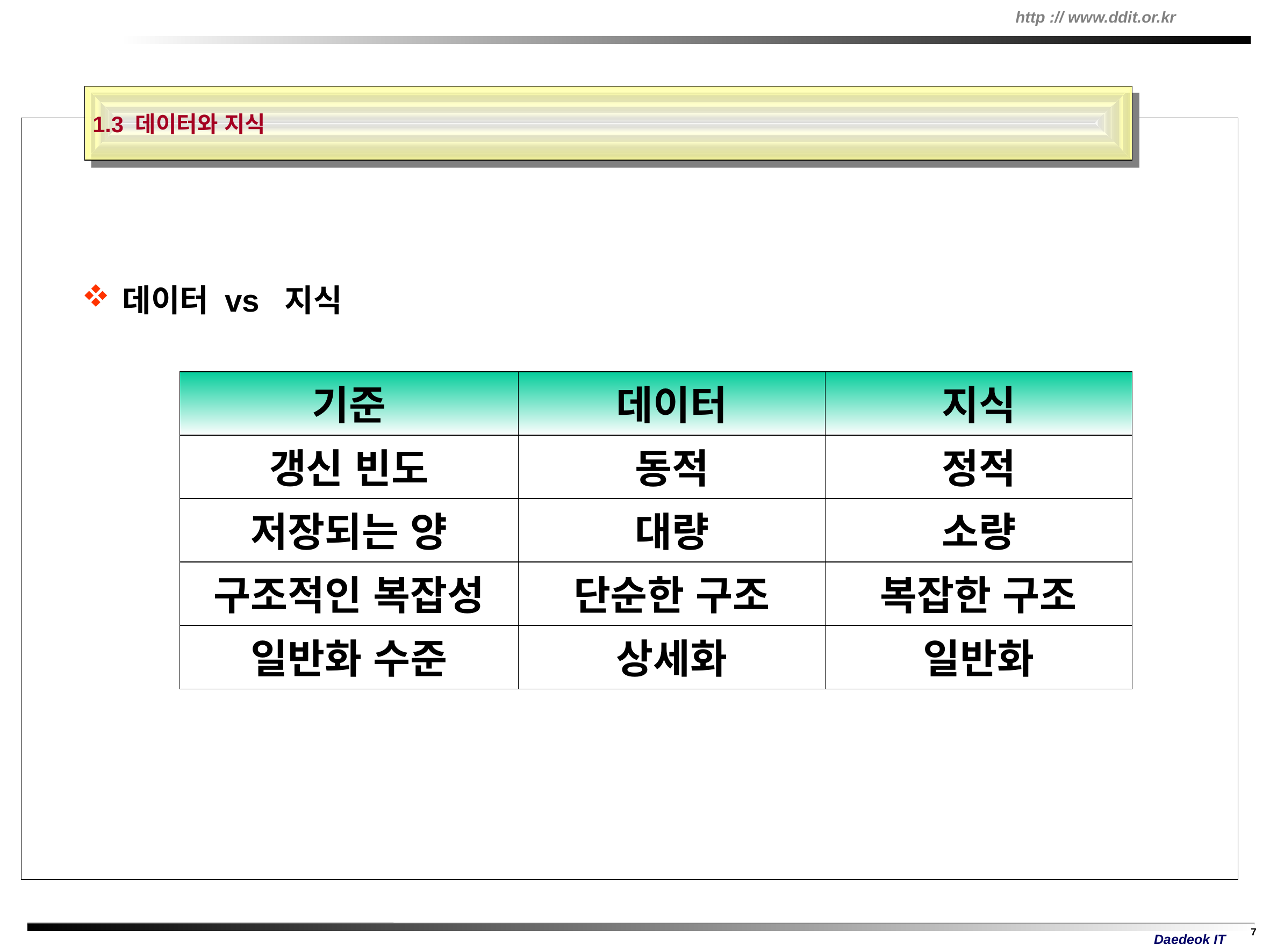

1.3 데이터와 지식

데이터 vs  지식
기준
데이터
지식
갱신 빈도
동적
정적
저장되는 양
대량
소량
구조적인 복잡성
단순한 구조
복잡한 구조
일반화 수준
상세화
일반화